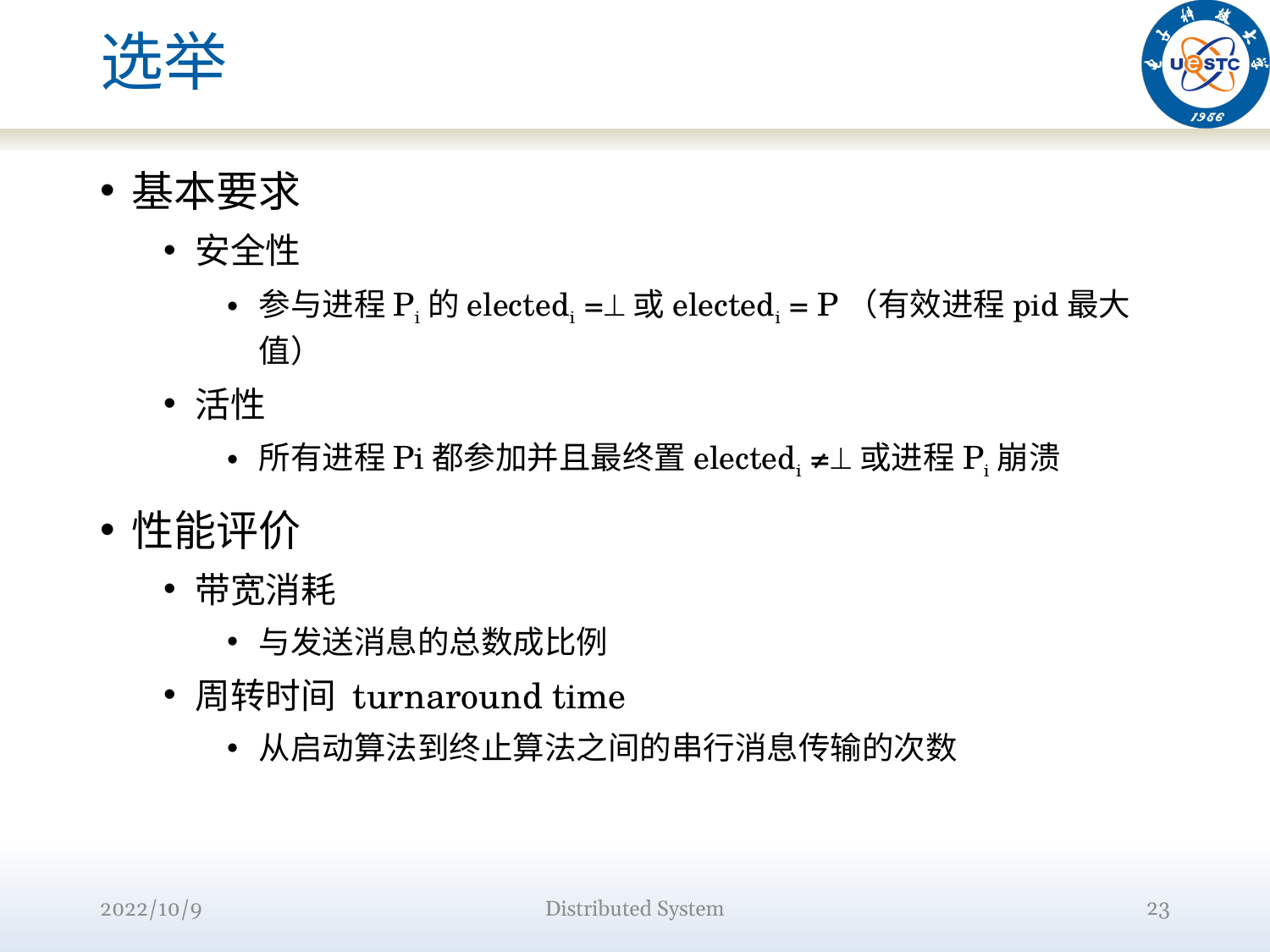

# 选举
基本要求
安全性
参与进程Pi的electedi =⊥或electedi = P（有效进程pid最大值）
活性
所有进程Pi都参加并且最终置electedi ≠⊥或进程Pi崩溃
性能评价
带宽消耗
与发送消息的总数成比例
周转时间 turnaround time
从启动算法到终止算法之间的串行消息传输的次数
2022/10/9
Distributed System
23